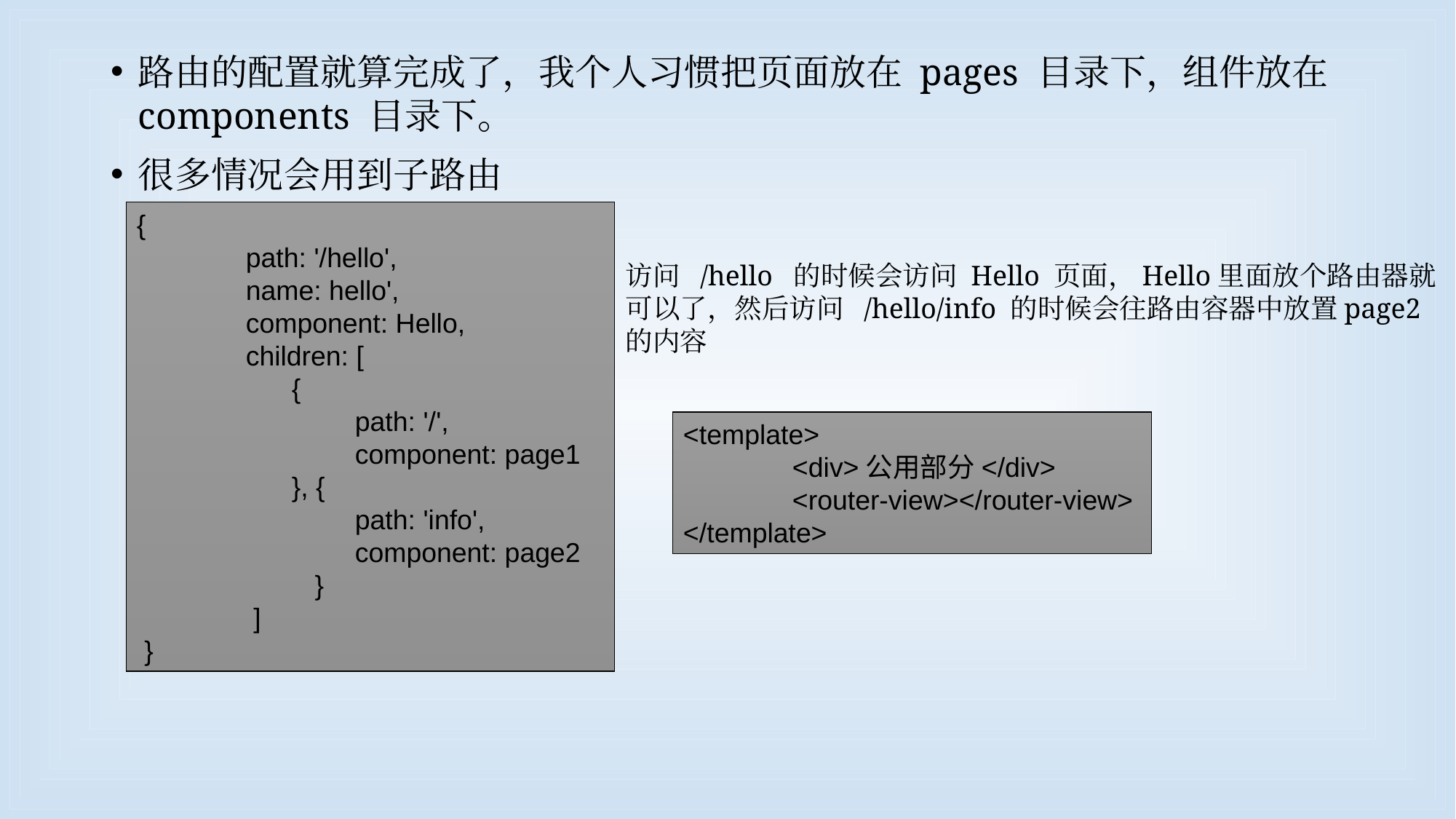

#
路由的配置就算完成了，我个人习惯把页面放在 pages 目录下，组件放在 components 目录下。
很多情况会用到子路由
{
	path: '/hello',
	name: hello',
	component: Hello,
	children: [
	      {
		path: '/',
		component: page1
	      }, {
		path: 'info',
		component: page2
	         }
	 ]
 }
访问  /hello  的时候会访问 Hello 页面，Hello里面放个路由器就
可以了，然后访问  /hello/info 的时候会往路由容器中放置page2
的内容
<template>
	<div>公用部分</div>
	<router-view></router-view>
</template>